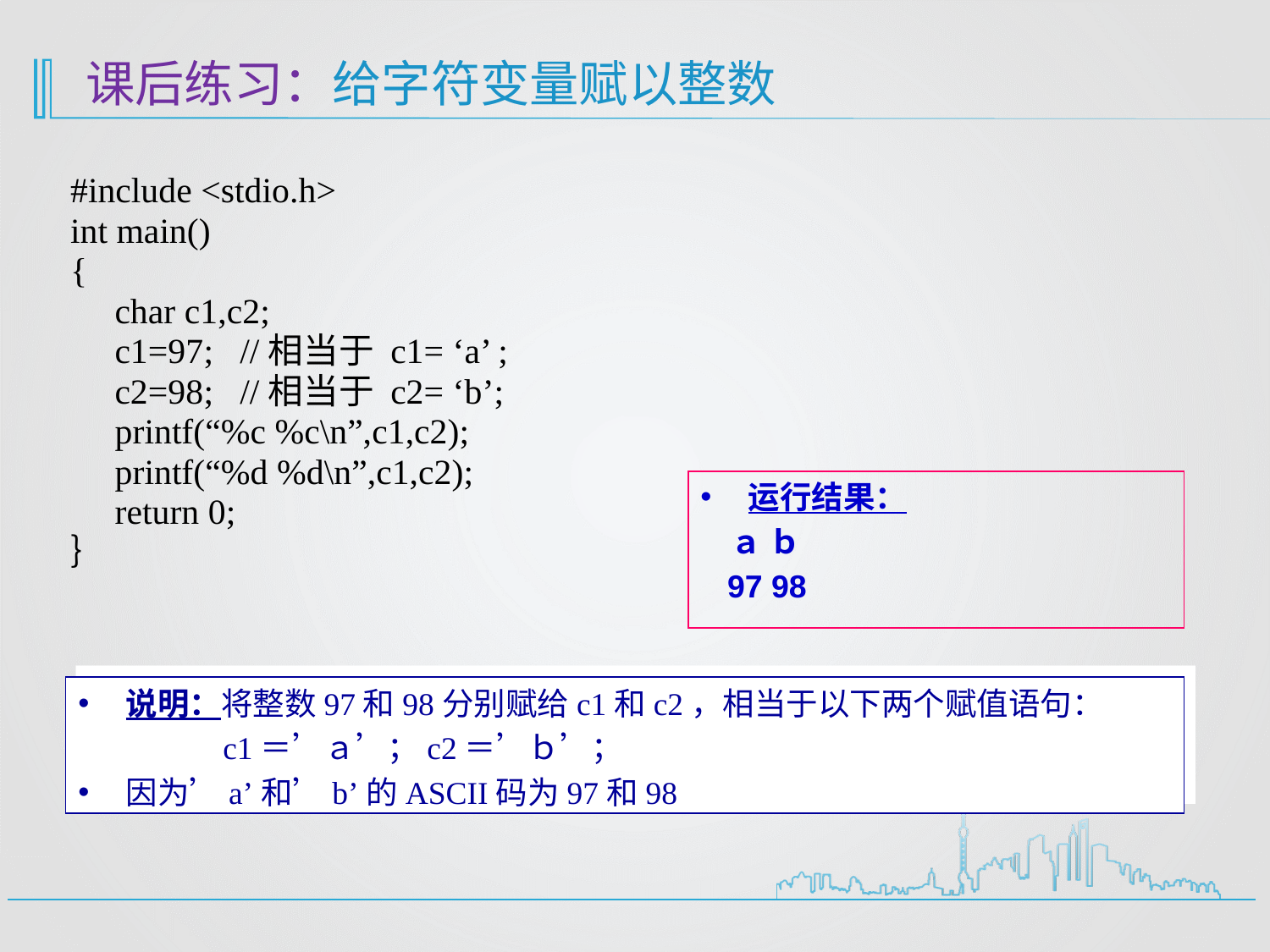

课后练习：给字符变量赋以整数
# #include <stdio.h> int main() { char c1,c2; c1=97;   //相当于 c1= ‘a’ ; c2=98;   //相当于 c2= ‘b’; printf(“%c %c\n”,c1,c2); printf(“%d %d\n”,c1,c2); return 0; ｝
运行结果：
   ａ ｂ
   97 98
说明：将整数97和98分别赋给c1和c2，相当于以下两个赋值语句：
                  c1＝’ａ’；c2＝’ｂ’；
因为’a’和’b’的ASCII码为97和98